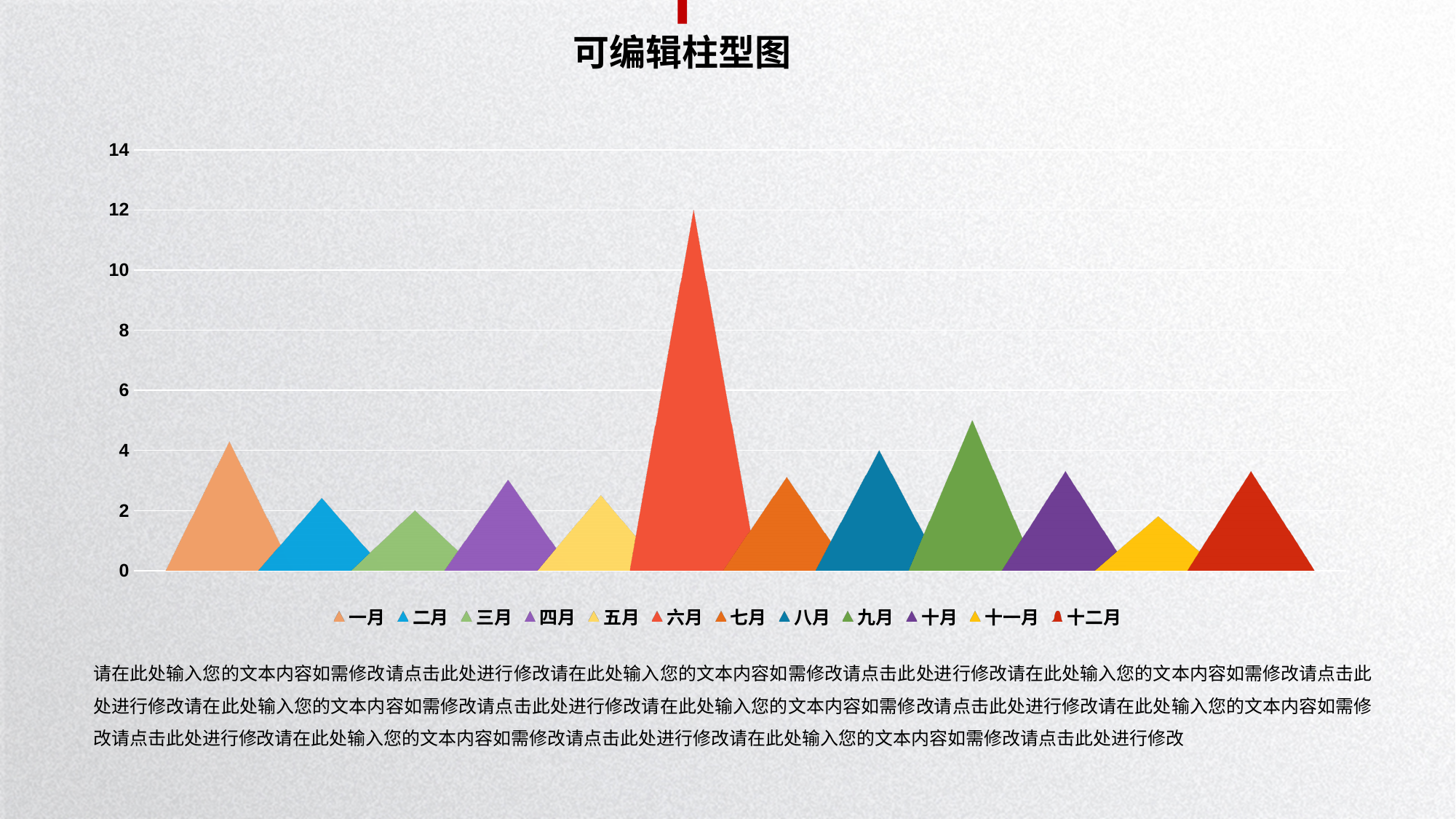

可编辑柱型图

### Chart

| Category | 一月 | 二月 | 三月 | 四月 | 五月 | 六月 | 七月 | 八月 | 九月 | 十月 | 十一月 | 十二月 |
|---|---|---|---|---|---|---|---|---|---|---|---|---|
| 类别 1 | 4.3 | 2.4 | 2.0 | 3.0 | 2.5 | 12.0 | 3.1 | 4.0 | 5.0 | 3.3 | 1.8 | 3.3 |
请在此处输入您的文本内容如需修改请点击此处进行修改请在此处输入您的文本内容如需修改请点击此处进行修改请在此处输入您的文本内容如需修改请点击此处进行修改请在此处输入您的文本内容如需修改请点击此处进行修改请在此处输入您的文本内容如需修改请点击此处进行修改请在此处输入您的文本内容如需修改请点击此处进行修改请在此处输入您的文本内容如需修改请点击此处进行修改请在此处输入您的文本内容如需修改请点击此处进行修改